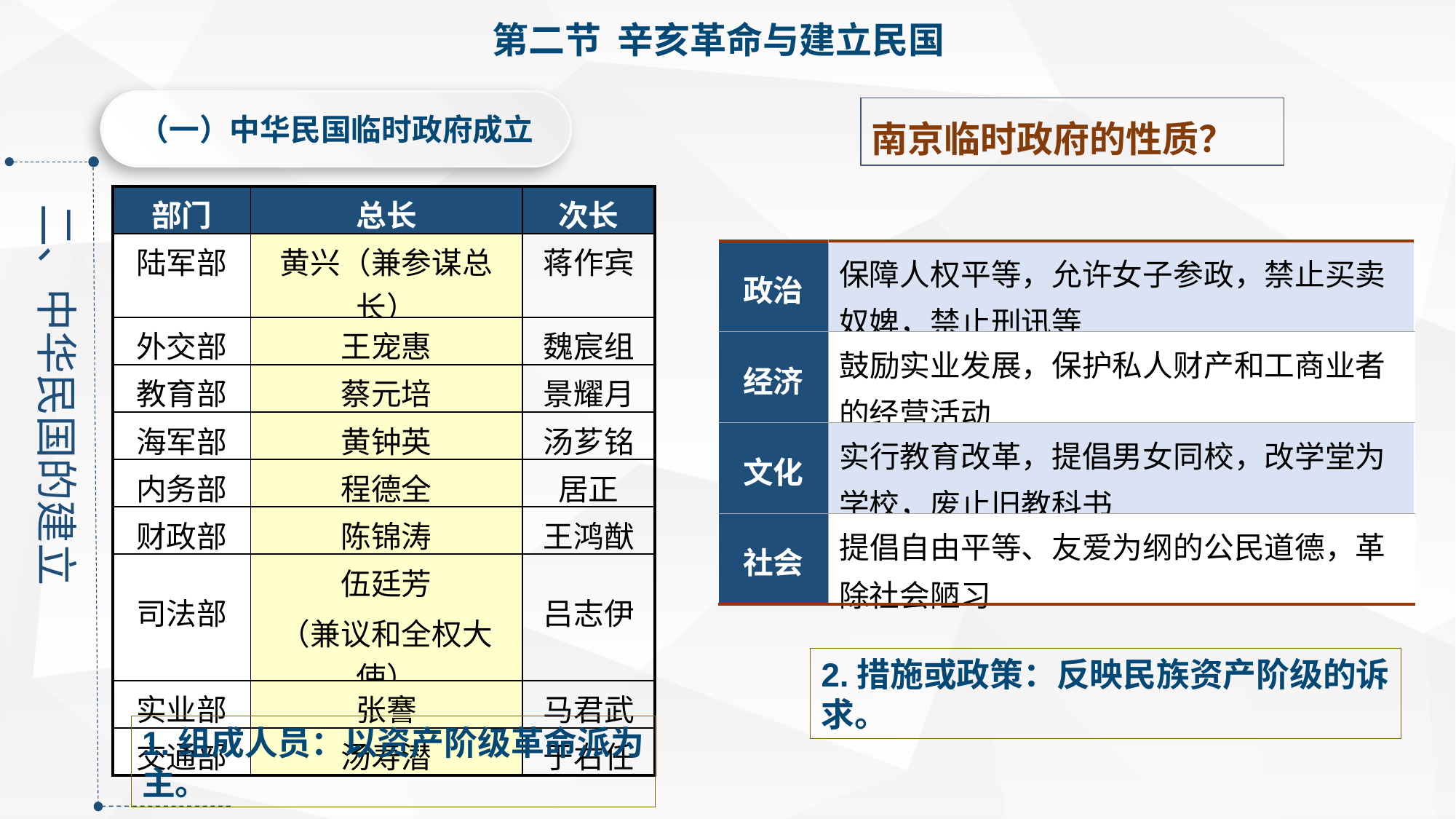

第二节  辛亥革命与建立民国
（一）中华民国临时政府成立
南京临时政府的性质？

二、中华民国的建立
| 部门 | 总长 | 次长 |
| --- | --- | --- |
| 陆军部 | 黄兴（兼参谋总长） | 蒋作宾 |
| 外交部 | 王宠惠 | 魏宸组 |
| 教育部 | 蔡元培 | 景耀月 |
| 海军部 | 黄钟英 | 汤芗铭 |
| 内务部 | 程德全 | 居正 |
| 财政部 | 陈锦涛 | 王鸿猷 |
| 司法部 | 伍廷芳 （兼议和全权大使） | 吕志伊 |
| 实业部 | 张謇 | 马君武 |
| 交通部 | 汤寿潜 | 于右任 |
| 政治 | 保障人权平等，允许女子参政，禁止买卖奴婢，禁止刑讯等 |
| --- | --- |
| 经济 | 鼓励实业发展，保护私人财产和工商业者的经营活动 |
| 文化 | 实行教育改革，提倡男女同校，改学堂为学校，废止旧教科书 |
| 社会 | 提倡自由平等、友爱为纲的公民道德，革除社会陋习 |
2.措施或政策：反映民族资产阶级的诉求。
1.组成人员：以资产阶级革命派为主。